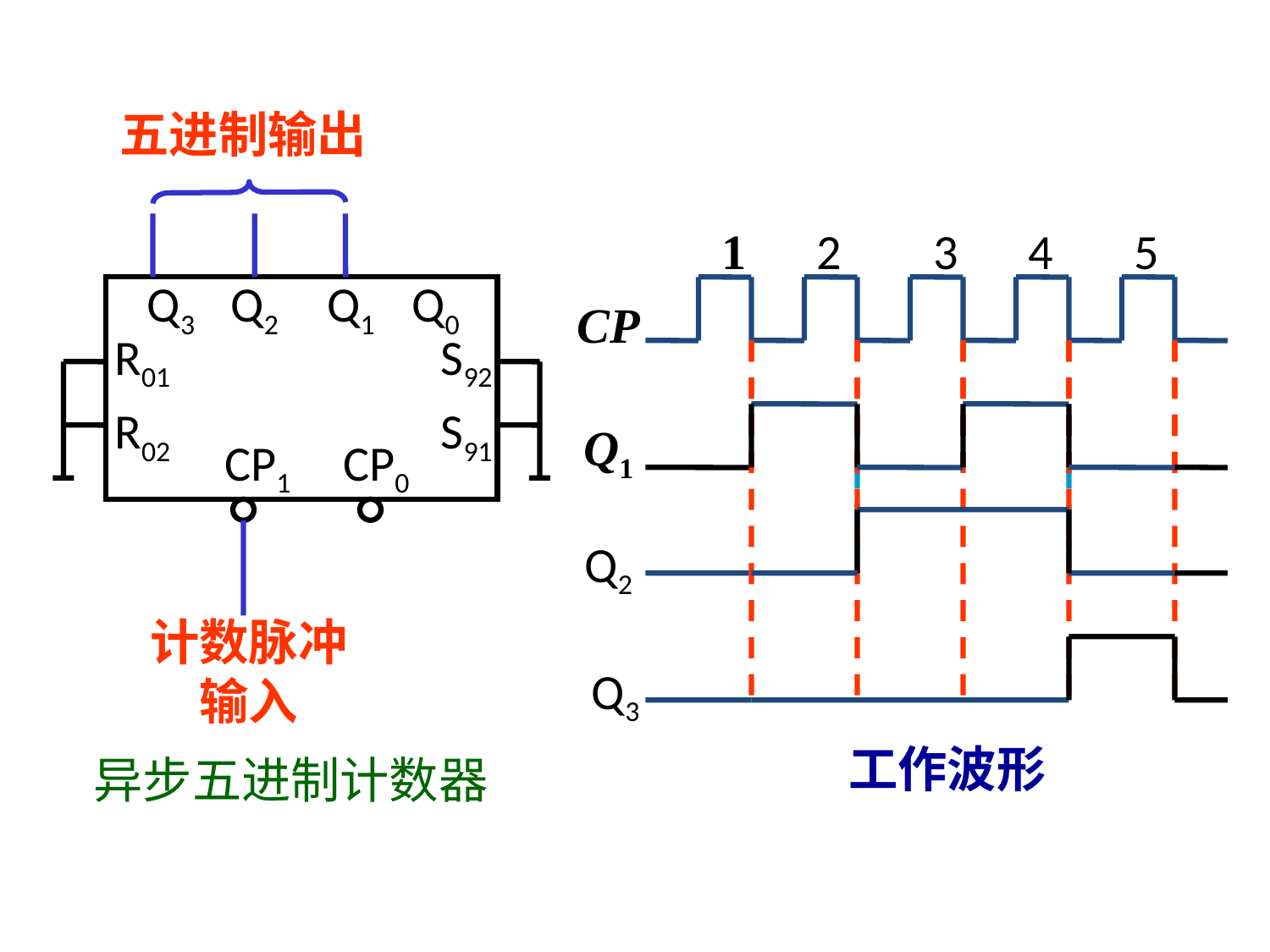

五进制输出

1
2
3
4
5

CP

Q3
Q2
Q1
Q0

R01
S92

R02
S91

CP1
CP0

Q1

Q2

Q3

计数脉冲输入

工作波形
异步五进制计数器